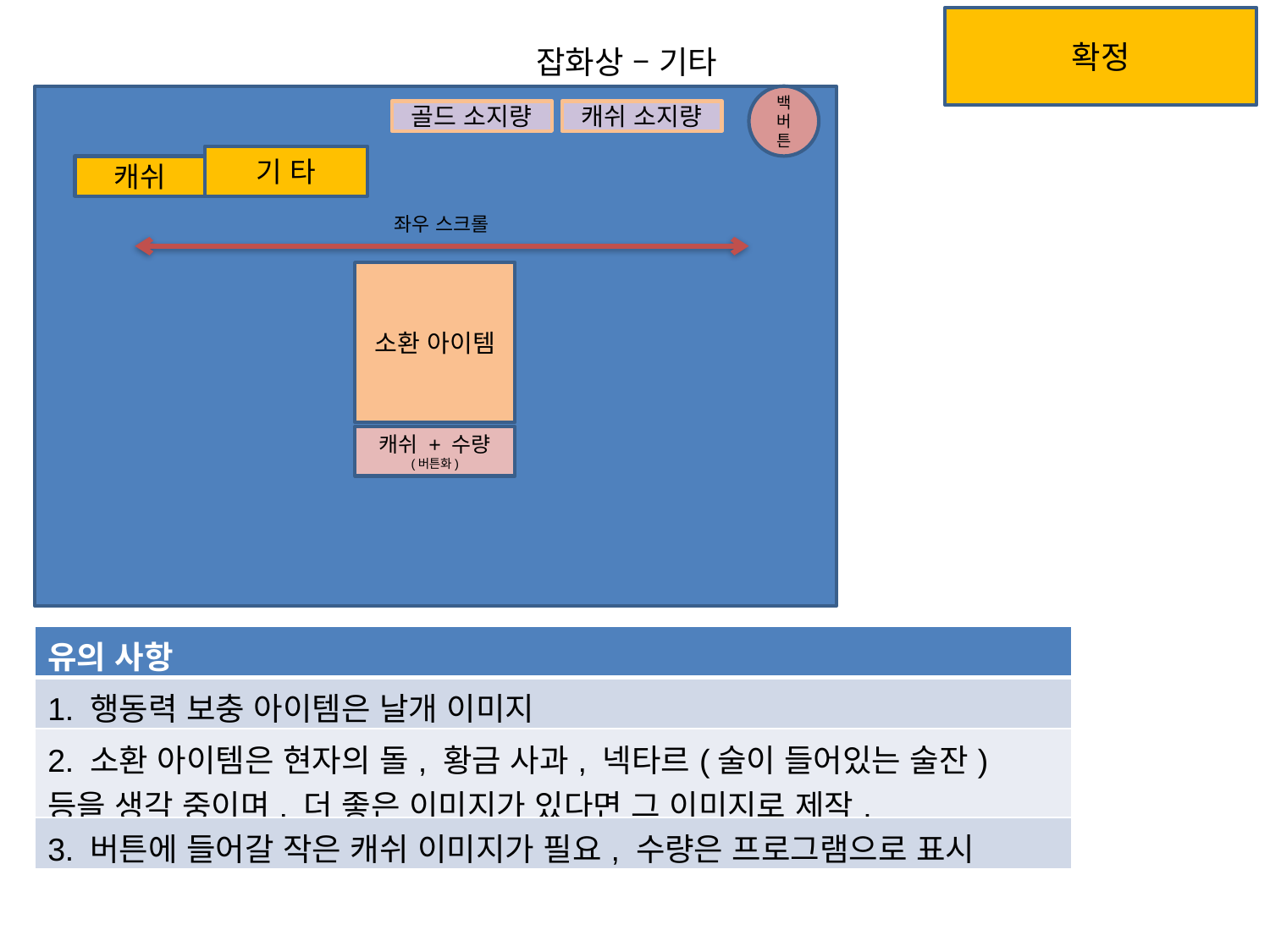

확정
잡화상 – 기타

백버튼
골드 소지량
캐쉬 소지량
기 타
캐쉬
좌우 스크롤
소환 아이템
캐쉬 + 수량
(버튼화)
| 유의 사항 |
| --- |
| 1. 행동력 보충 아이템은 날개 이미지 |
| 2. 소환 아이템은 현자의 돌, 황금 사과, 넥타르(술이 들어있는 술잔) 등을 생각 중이며, 더 좋은 이미지가 있다면 그 이미지로 제작. |
| 3. 버튼에 들어갈 작은 캐쉬 이미지가 필요, 수량은 프로그램으로 표시 |